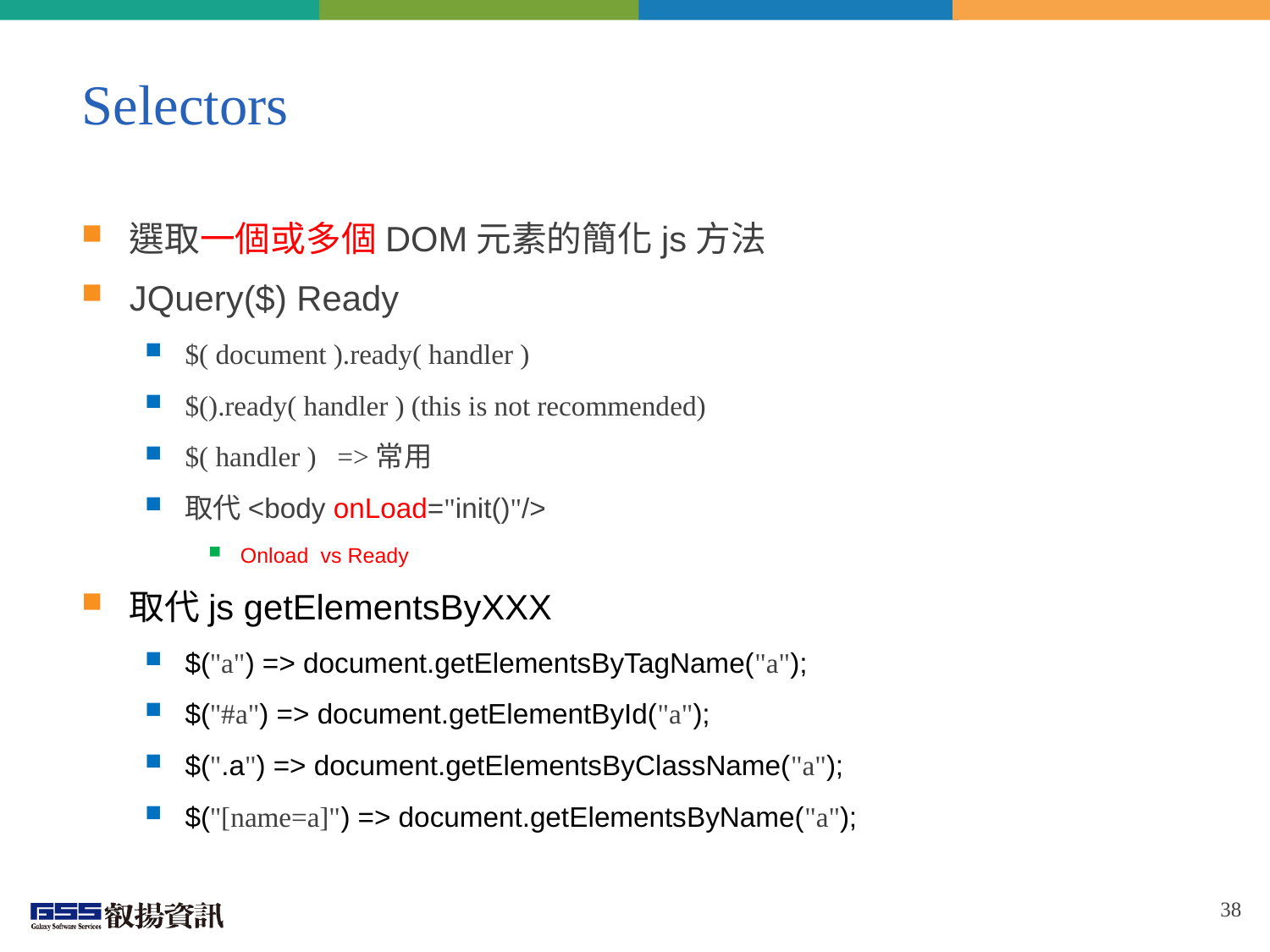

# Selectors
選取一個或多個DOM元素的簡化js方法
JQuery($) Ready
$( document ).ready( handler )
$().ready( handler ) (this is not recommended)
$( handler )   =>常用
取代<body onLoad="init()"/>
Onload  vs Ready
取代js getElementsByXXX
$("a") => document.getElementsByTagName("a");
$("#a") => document.getElementById("a");
$(".a") => document.getElementsByClassName("a");
$("[name=a]") => document.getElementsByName("a");